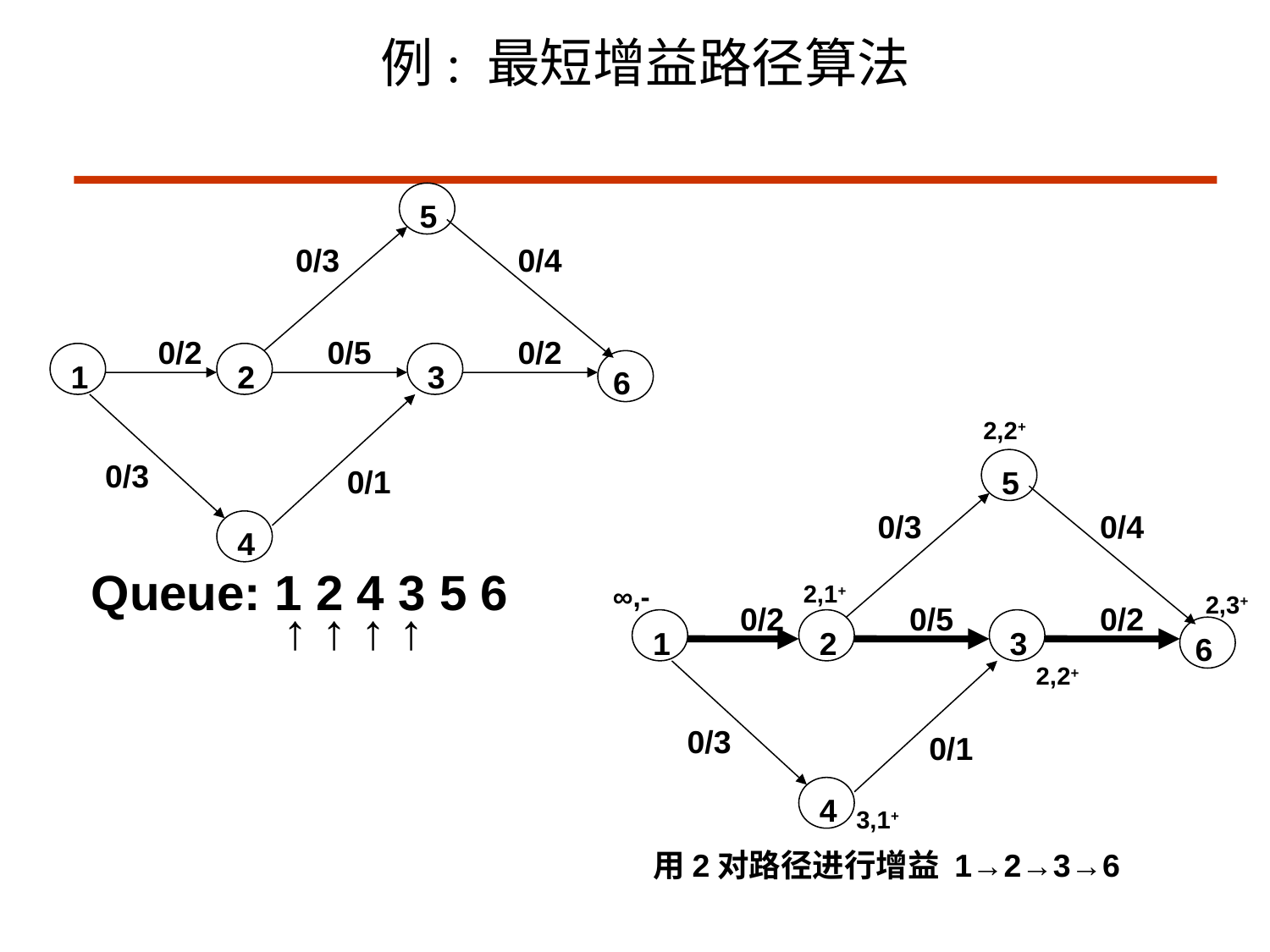

# 例: 最短增益路径算法

5

0/3
0/4
0/2
0/5
0/2

1
2
3
6

0/3
0/1

4

5

0/3
0/4
0/2
0/5
0/2

1
2
3
6

0/3
0/1

4
2,2+
∞,-
2,1+
2,3+
2,2+
3,1+
Queue: 1 2 4 3 5 6
              ↑ ↑ ↑ ↑
用2对路径进行增益 1→2→3→6